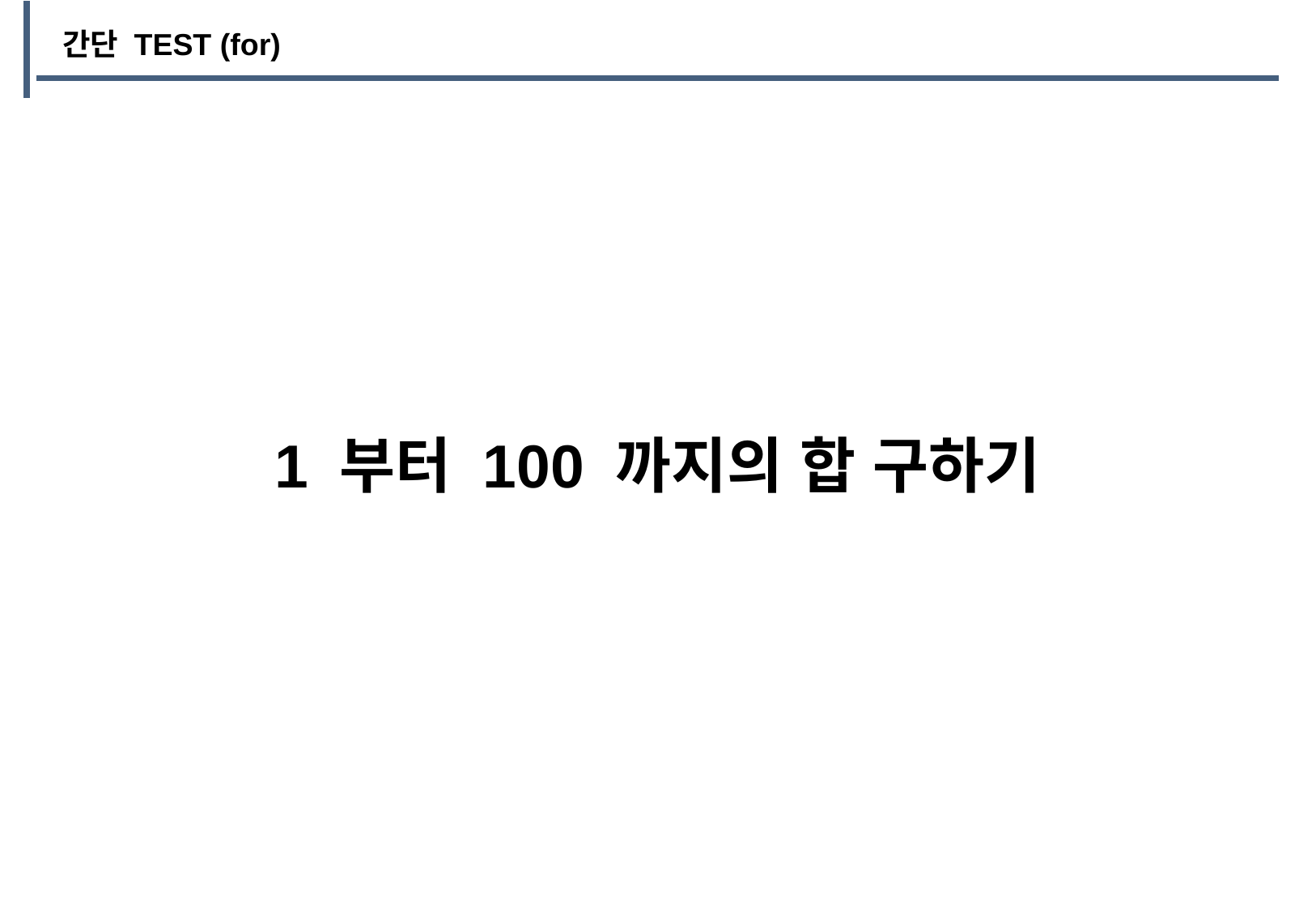

간단 TEST (for)

1 부터 100 까지의 합 구하기